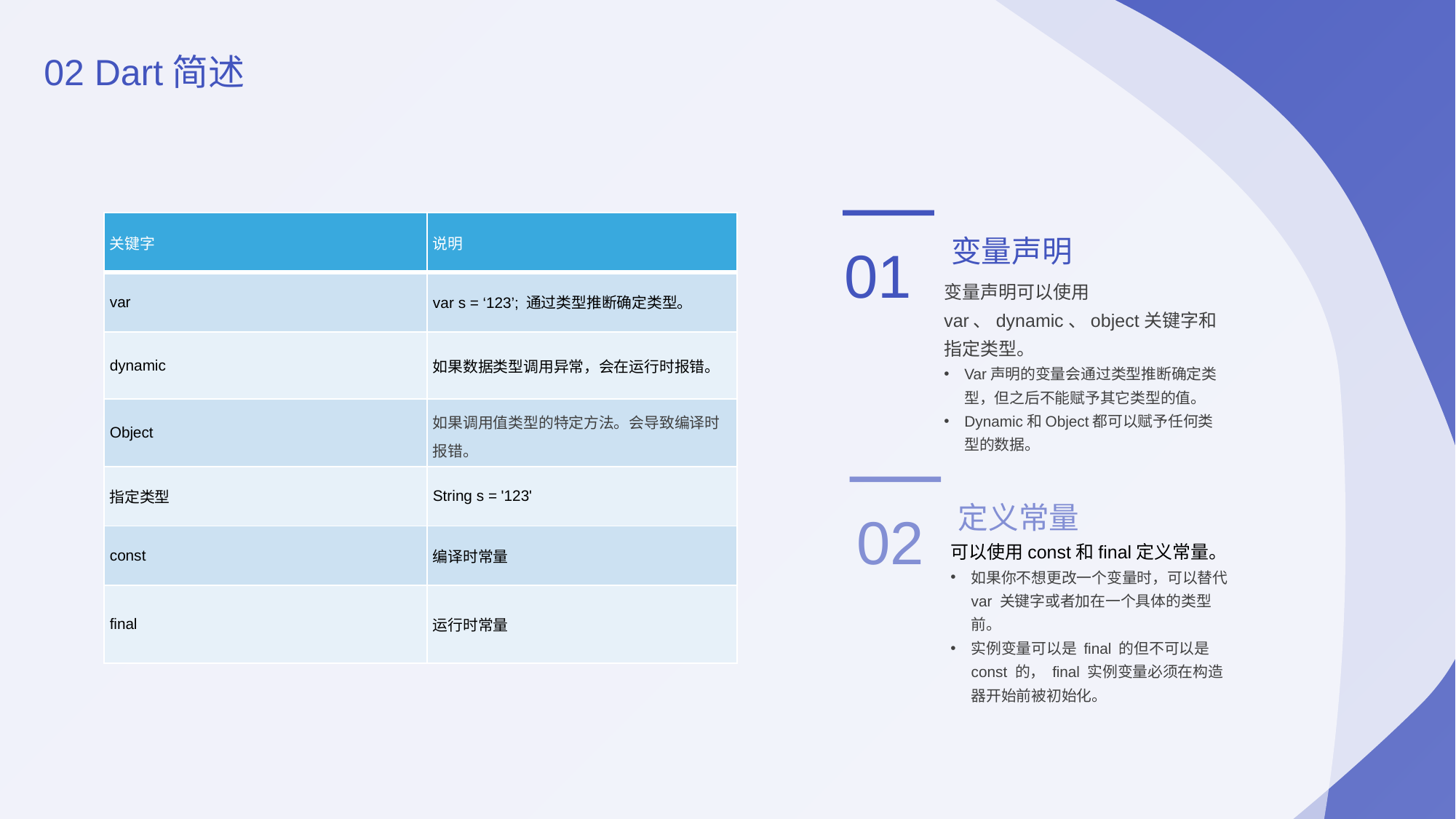

02 Dart简述
01

| 关键字 | 说明 |
| --- | --- |
| var | var s = ‘123’; 通过类型推断确定类型。 |
| dynamic | 如果数据类型调用异常，会在运行时报错。 |
| Object | 如果调用值类型的特定方法。会导致编译时报错。 |
| 指定类型 | String s = '123' |
| const | 编译时常量 |
| final | 运行时常量 |
变量声明
变量声明可以使用var、dynamic、object关键字和指定类型。
Var声明的变量会通过类型推断确定类型，但之后不能赋予其它类型的值。
Dynamic和Object都可以赋予任何类型的数据。
02

定义常量
可以使用const和final定义常量。
如果你不想更改一个变量时，可以替代 var 关键字或者加在一个具体的类型前。
实例变量可以是 final 的但不可以是 const 的， final 实例变量必须在构造器开始前被初始化。